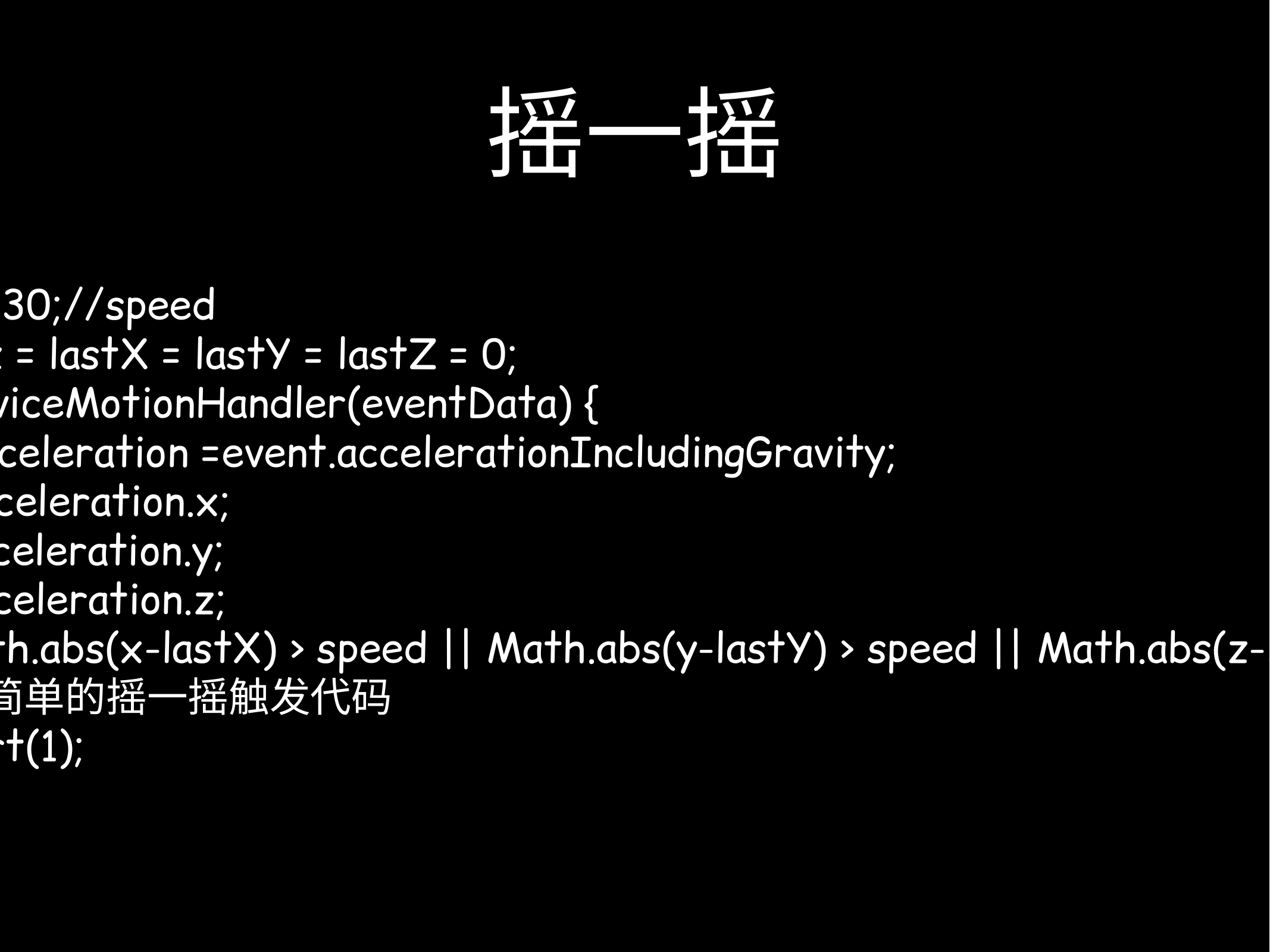

# 摇一摇
       var speed = 30;//speed
       var x = y = z = lastX = lastY = lastZ = 0;
       function deviceMotionHandler(eventData) {
                var acceleration =event.accelerationIncludingGravity;
                x = acceleration.x;
                y = acceleration.y;
                z = acceleration.z;
                if(Math.abs(x-lastX) > speed || Math.abs(y-lastY) > speed || Math.abs(z-lastZ) > speed) {
                    //简单的摇一摇触发代码
                    alert(1);
                }
         }